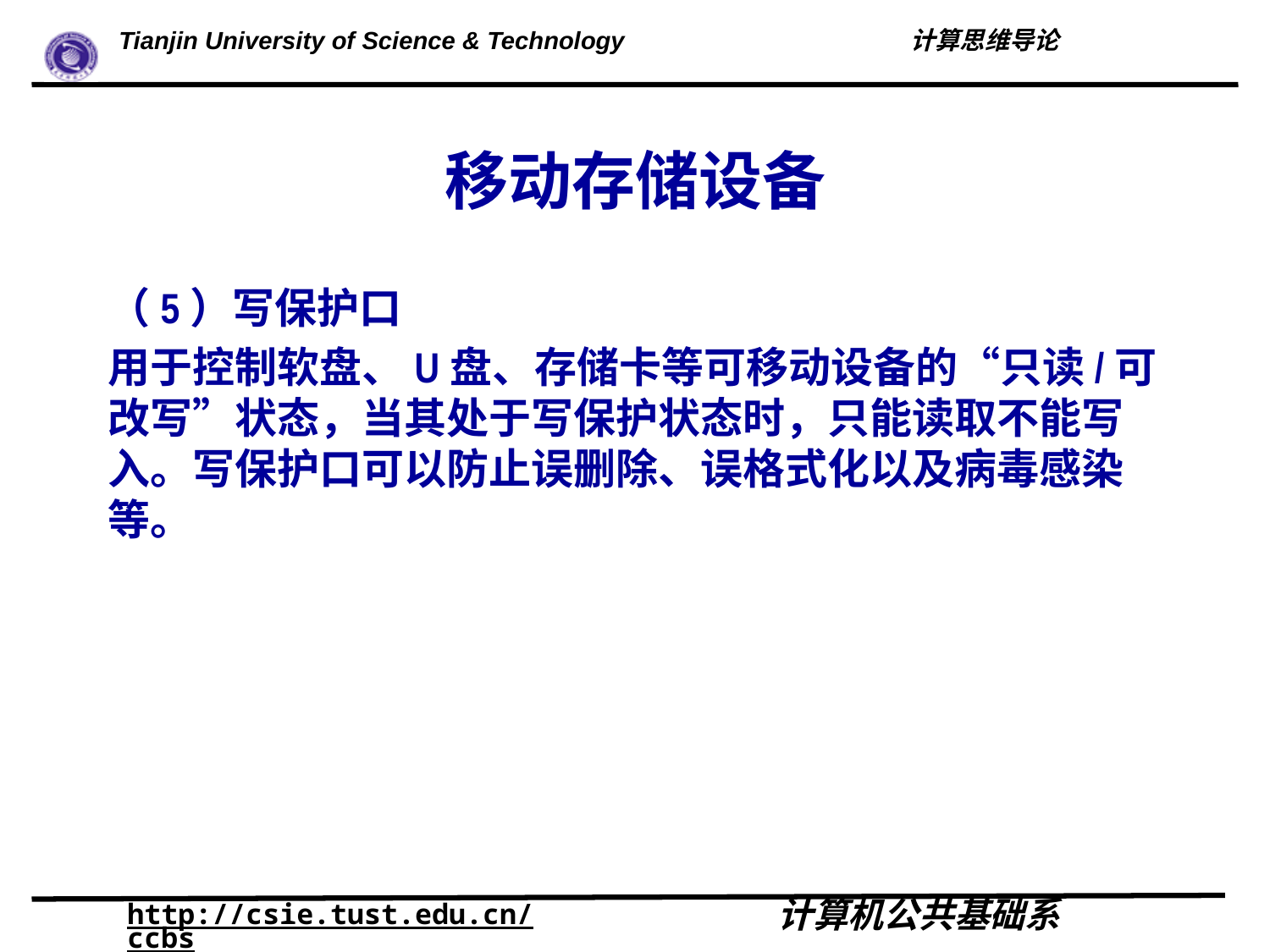

# 移动存储设备
（5）写保护口
用于控制软盘、U盘、存储卡等可移动设备的“只读/可改写”状态，当其处于写保护状态时，只能读取不能写入。写保护口可以防止误删除、误格式化以及病毒感染等。